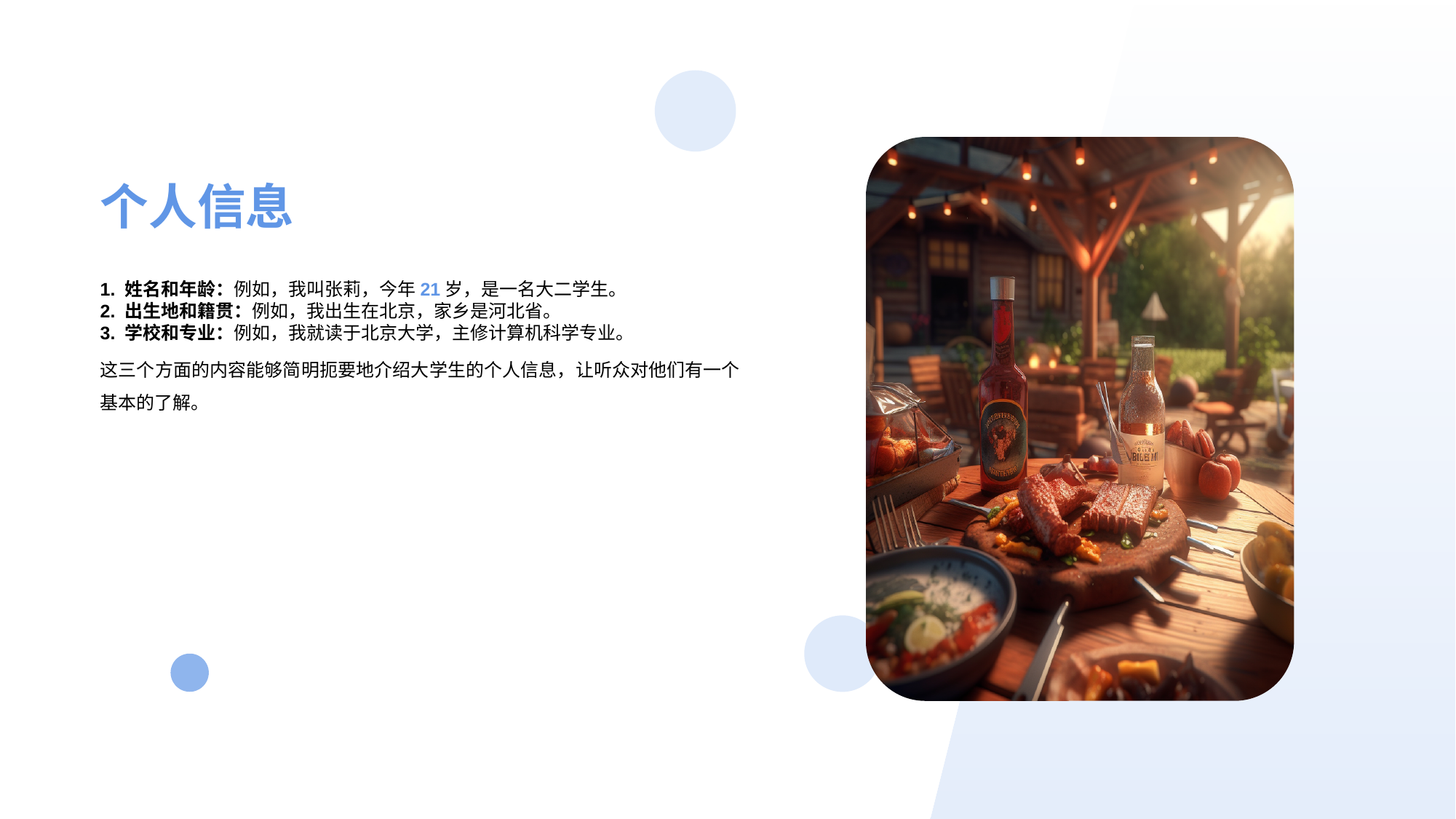

教育背景

个人信息
1. 姓名和年龄：例如，我叫张莉，今年21岁，是一名大二学生。
2. 出生地和籍贯：例如，我出生在北京，家乡是河北省。
3. 学校和专业：例如，我就读于北京大学，主修计算机科学专业。
这三个方面的内容能够简明扼要地介绍大学生的个人信息，让听众对他们有一个基本的了解。